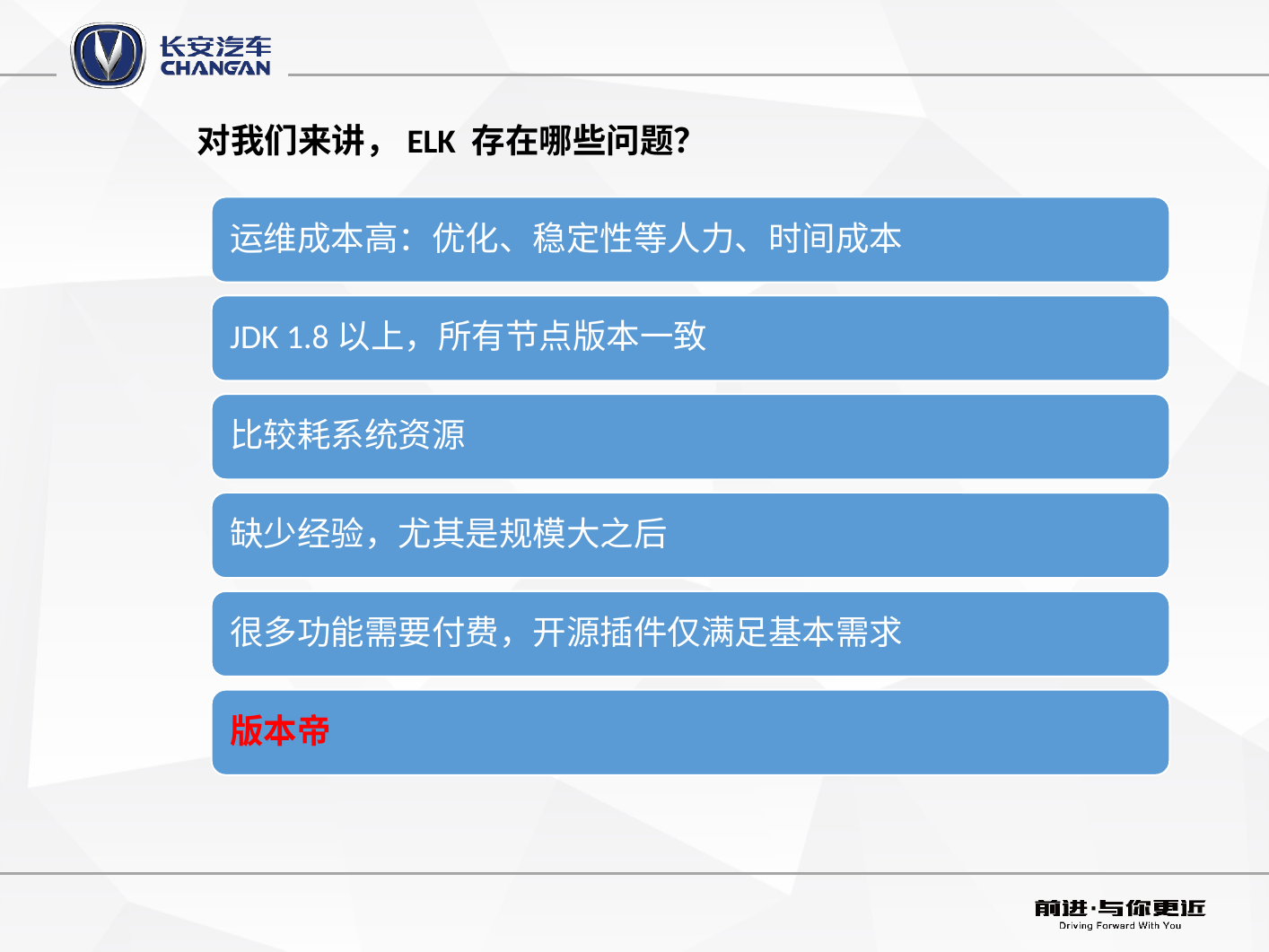

对我们来讲，ELK 存在哪些问题？
运维成本高：优化、稳定性等人力、时间成本
JDK 1.8以上，所有节点版本一致
比较耗系统资源
缺少经验，尤其是规模大之后
很多功能需要付费，开源插件仅满足基本需求
版本帝